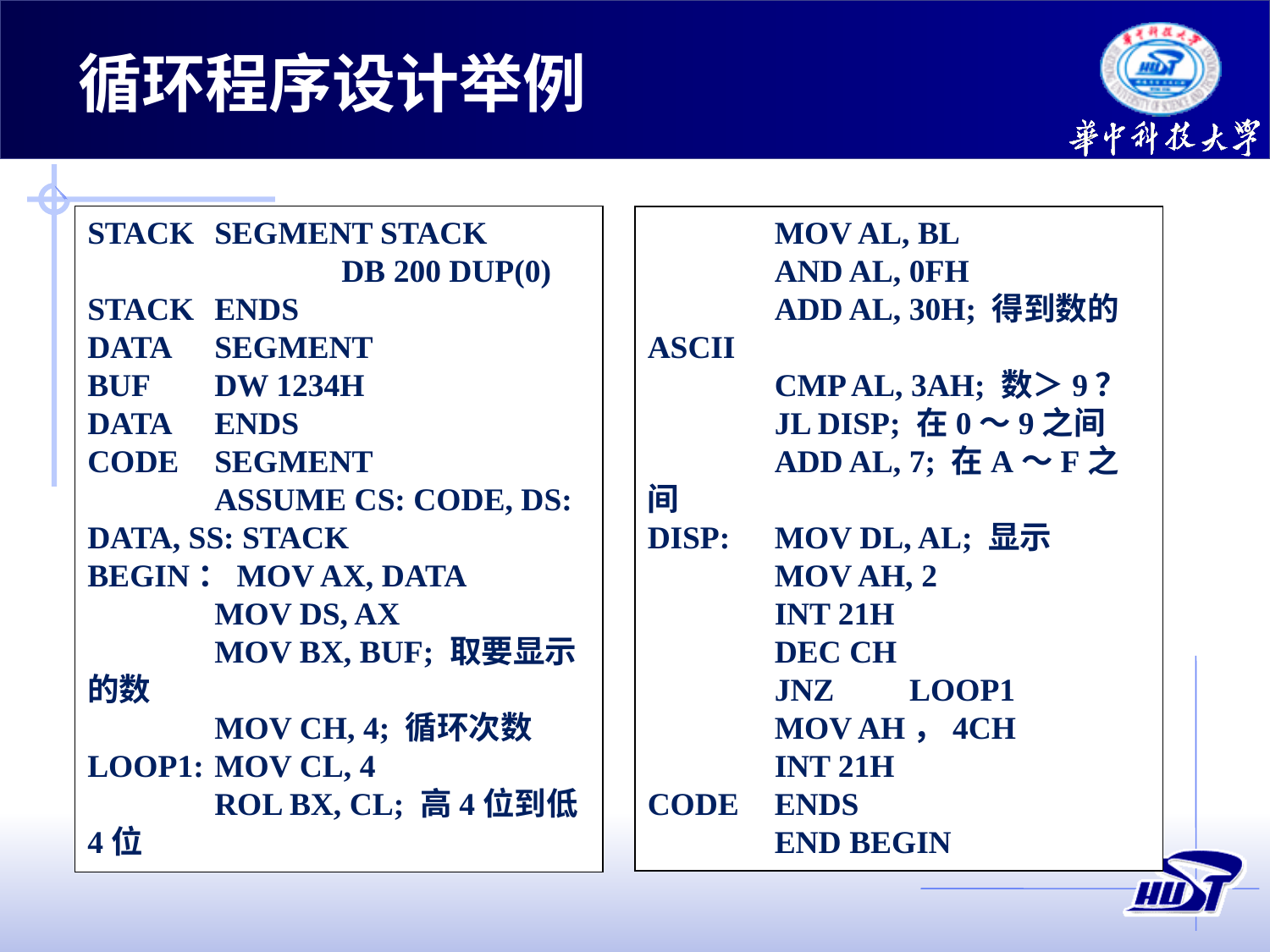

循环程序设计举例
STACK	SEGMENT STACK
		DB 200 DUP(0)
STACK	ENDS
DATA	SEGMENT
BUF	DW 1234H
DATA	ENDS
CODE	SEGMENT
	ASSUME CS: CODE, DS: DATA, SS: STACK
BEGIN：MOV AX, DATA
	MOV DS, AX
	MOV BX, BUF; 取要显示的数
	MOV CH, 4; 循环次数
LOOP1:	MOV CL, 4
	ROL BX, CL; 高4位到低4位
	MOV AL, BL
	AND AL, 0FH
	ADD AL, 30H; 得到数的ASCII
	CMP AL, 3AH; 数＞9？
	JL DISP; 在0～9之间
	ADD AL, 7; 在A～F之间
DISP:	MOV DL, AL; 显示
	MOV AH, 2
	INT 21H
	DEC CH
	JNZ	 LOOP1
	MOV AH，4CH
	INT 21H
CODE	ENDS
	END BEGIN